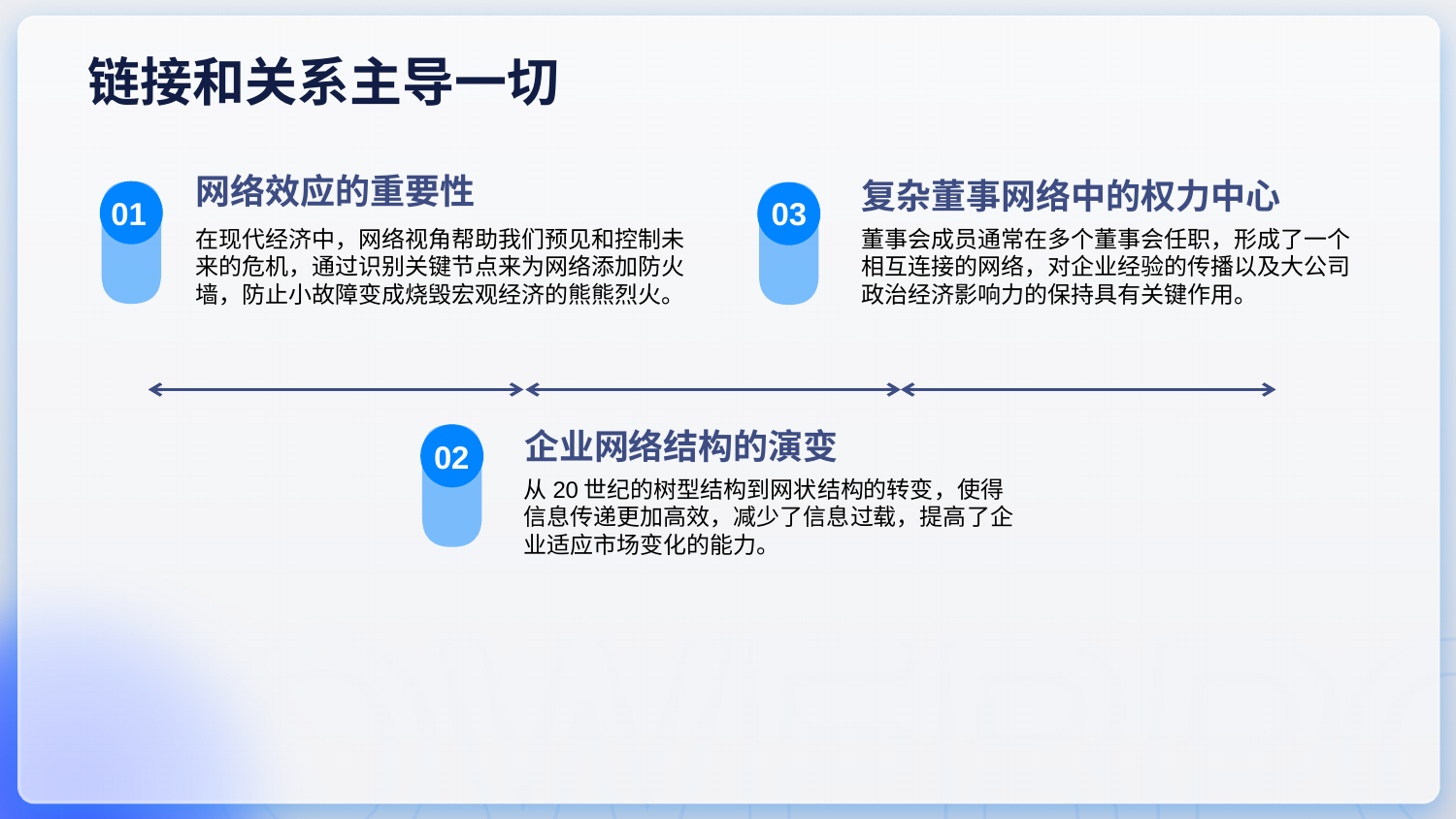

链接和关系主导一切
网络效应的重要性
复杂董事网络中的权力中心
01
03

在现代经济中，网络视角帮助我们预见和控制未来的危机，通过识别关键节点来为网络添加防火墙，防止小故障变成烧毁宏观经济的熊熊烈火。
董事会成员通常在多个董事会任职，形成了一个相互连接的网络，对企业经验的传播以及大公司政治经济影响力的保持具有关键作用。

企业网络结构的演变
02

从20世纪的树型结构到网状结构的转变，使得信息传递更加高效，减少了信息过载，提高了企业适应市场变化的能力。